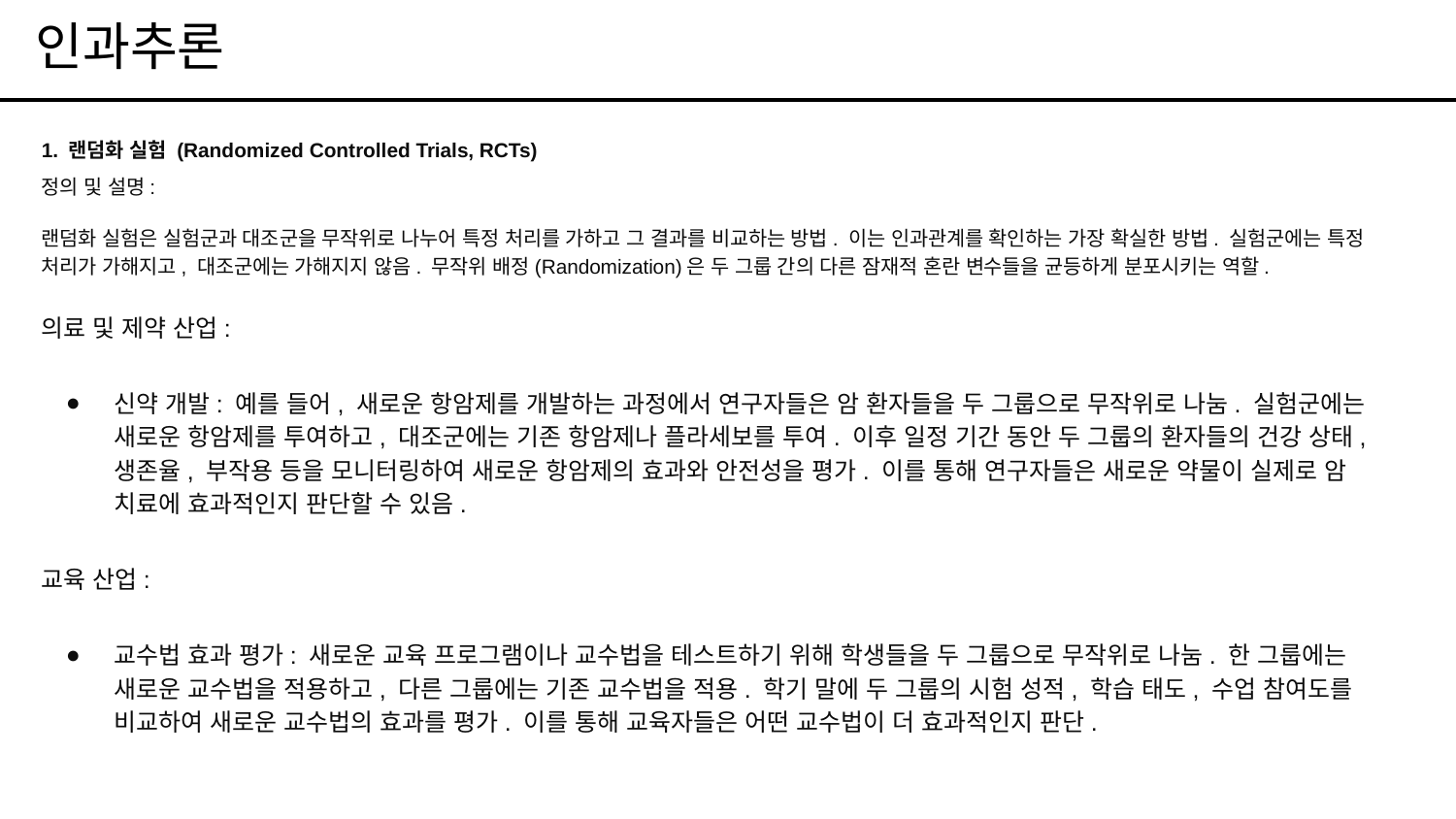

# 인과추론
1. 랜덤화 실험 (Randomized Controlled Trials, RCTs)
정의 및 설명:
랜덤화 실험은 실험군과 대조군을 무작위로 나누어 특정 처리를 가하고 그 결과를 비교하는 방법. 이는 인과관계를 확인하는 가장 확실한 방법. 실험군에는 특정 처리가 가해지고, 대조군에는 가해지지 않음. 무작위 배정(Randomization)은 두 그룹 간의 다른 잠재적 혼란 변수들을 균등하게 분포시키는 역할.
의료 및 제약 산업:
신약 개발: 예를 들어, 새로운 항암제를 개발하는 과정에서 연구자들은 암 환자들을 두 그룹으로 무작위로 나눔. 실험군에는 새로운 항암제를 투여하고, 대조군에는 기존 항암제나 플라세보를 투여. 이후 일정 기간 동안 두 그룹의 환자들의 건강 상태, 생존율, 부작용 등을 모니터링하여 새로운 항암제의 효과와 안전성을 평가. 이를 통해 연구자들은 새로운 약물이 실제로 암 치료에 효과적인지 판단할 수 있음.
교육 산업:
교수법 효과 평가: 새로운 교육 프로그램이나 교수법을 테스트하기 위해 학생들을 두 그룹으로 무작위로 나눔. 한 그룹에는 새로운 교수법을 적용하고, 다른 그룹에는 기존 교수법을 적용. 학기 말에 두 그룹의 시험 성적, 학습 태도, 수업 참여도를 비교하여 새로운 교수법의 효과를 평가. 이를 통해 교육자들은 어떤 교수법이 더 효과적인지 판단.